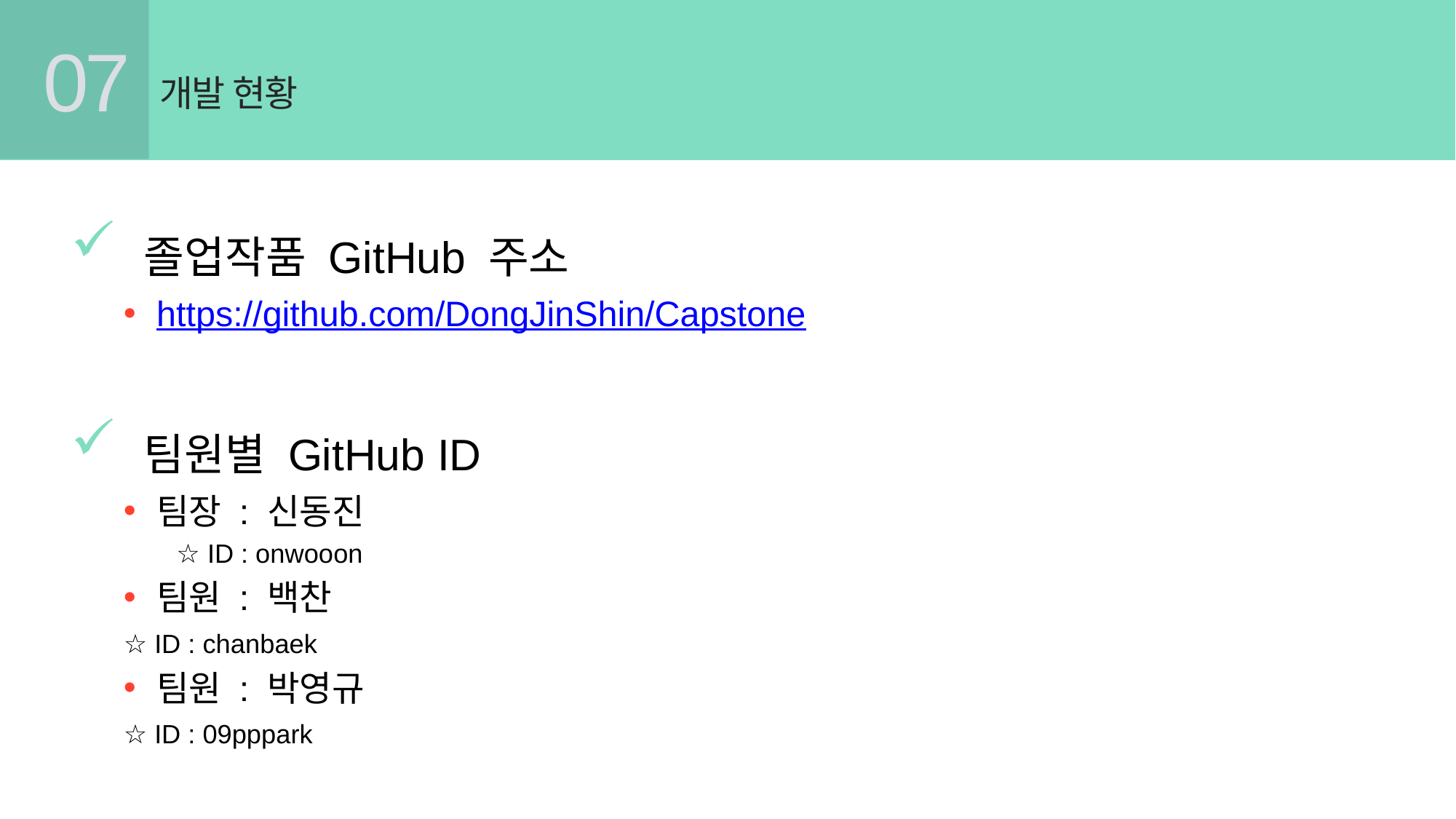

07
개발 현황
 졸업작품 GitHub 주소
https://github.com/DongJinShin/Capstone

 팀원별 GitHub ID
팀장 : 신동진
☆ ID : onwooon
팀원 : 백찬
	☆ ID : chanbaek
팀원 : 박영규
	☆ ID : 09pppark